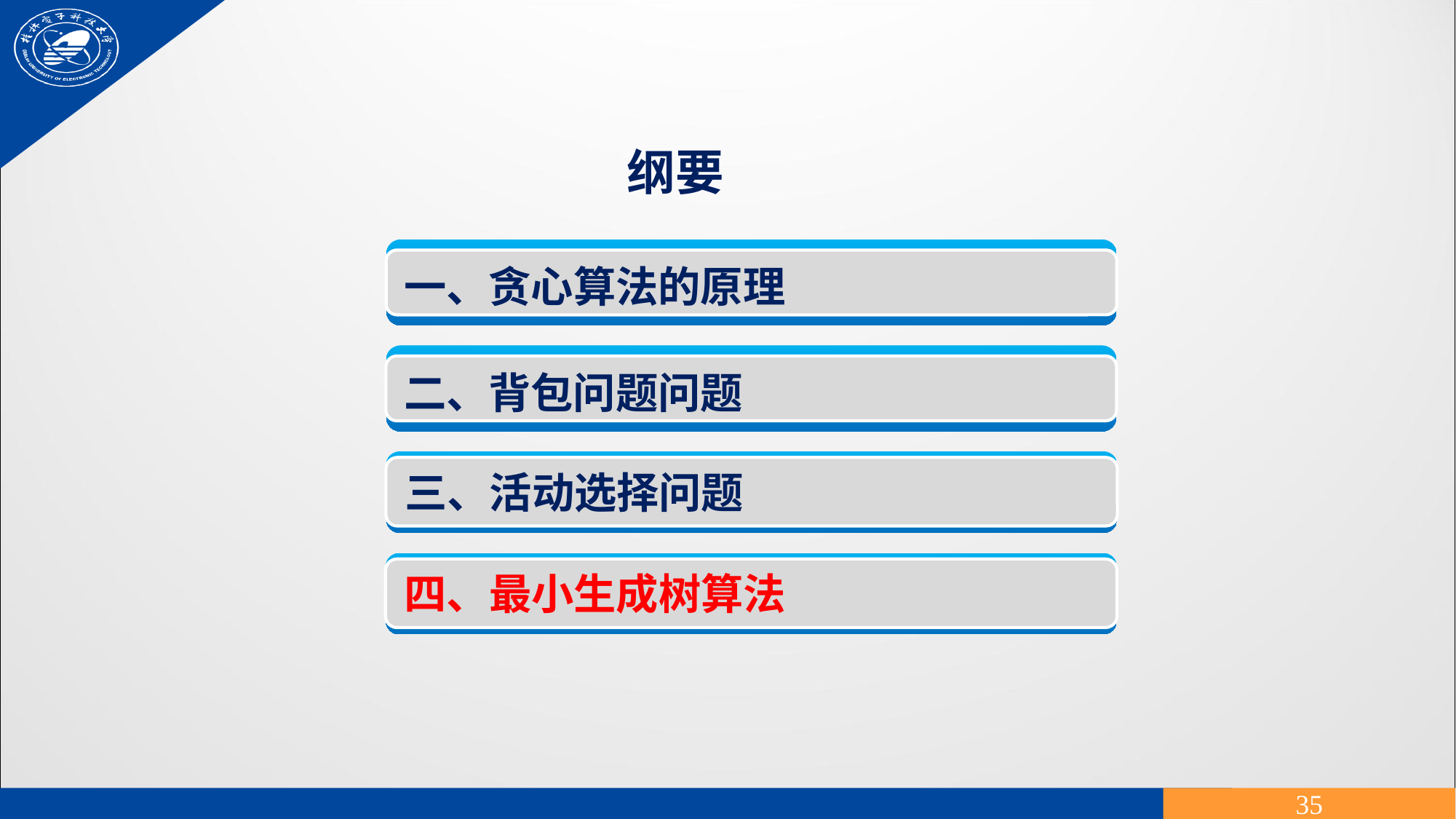

纲要

一、贪心算法的原理

二、背包问题问题

三、活动选择问题

四、最小生成树算法